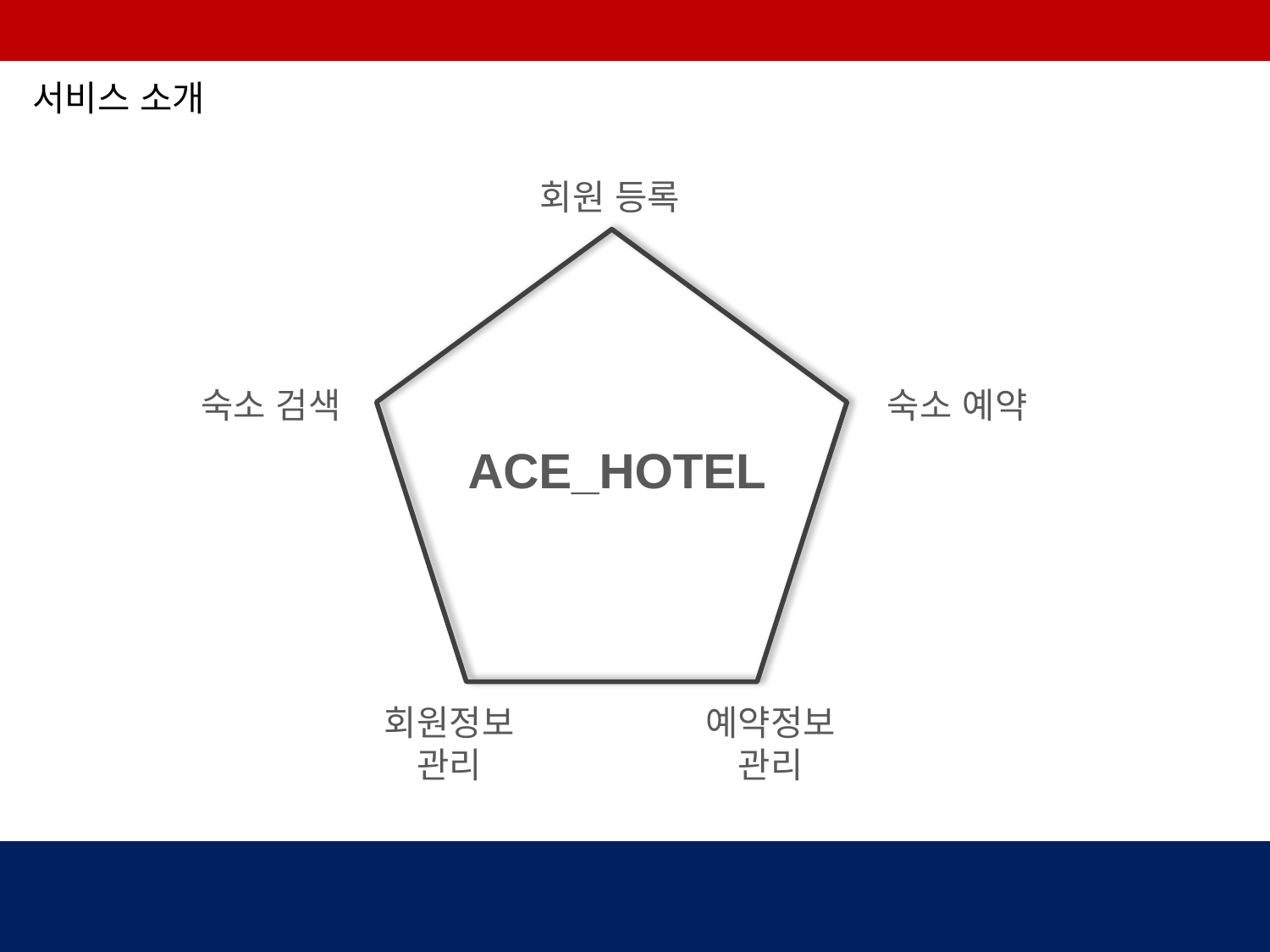

서비스 소개
회원 등록

숙소 검색
숙소 예약
ACE_HOTEL
회원정보 관리
예약정보 관리